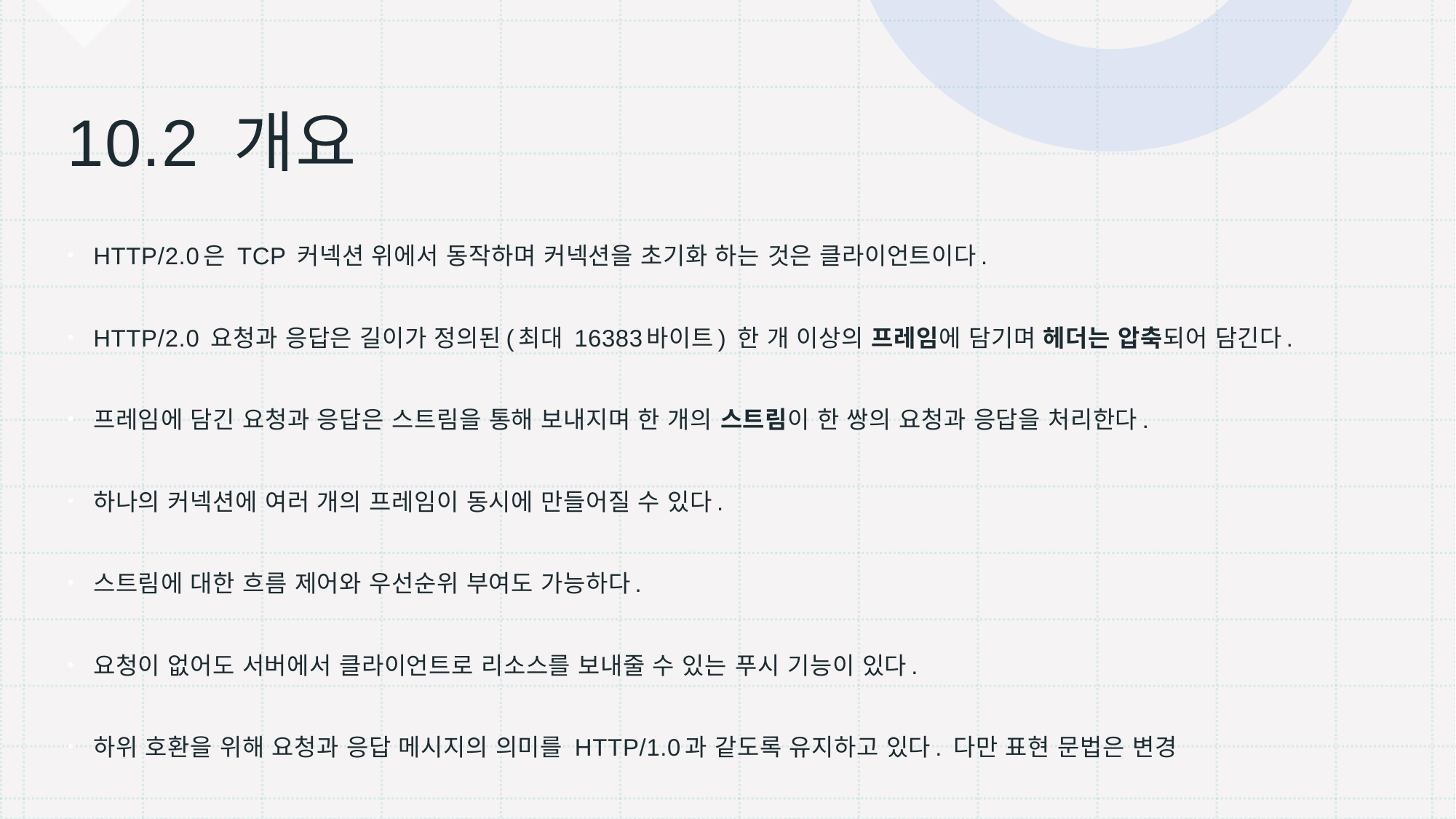

# 10.2 개요
HTTP/2.0은 TCP 커넥션 위에서 동작하며 커넥션을 초기화 하는 것은 클라이언트이다.

HTTP/2.0 요청과 응답은 길이가 정의된(최대 16383바이트) 한 개 이상의 프레임에 담기며 헤더는 압축되어 담긴다.

프레임에 담긴 요청과 응답은 스트림을 통해 보내지며 한 개의 스트림이 한 쌍의 요청과 응답을 처리한다.

하나의 커넥션에 여러 개의 프레임이 동시에 만들어질 수 있다.

스트림에 대한 흐름 제어와 우선순위 부여도 가능하다.

요청이 없어도 서버에서 클라이언트로 리소스를 보내줄 수 있는 푸시 기능이 있다.

하위 호환을 위해 요청과 응답 메시지의 의미를 HTTP/1.0과 같도록 유지하고 있다. 다만 표현 문법은 변경